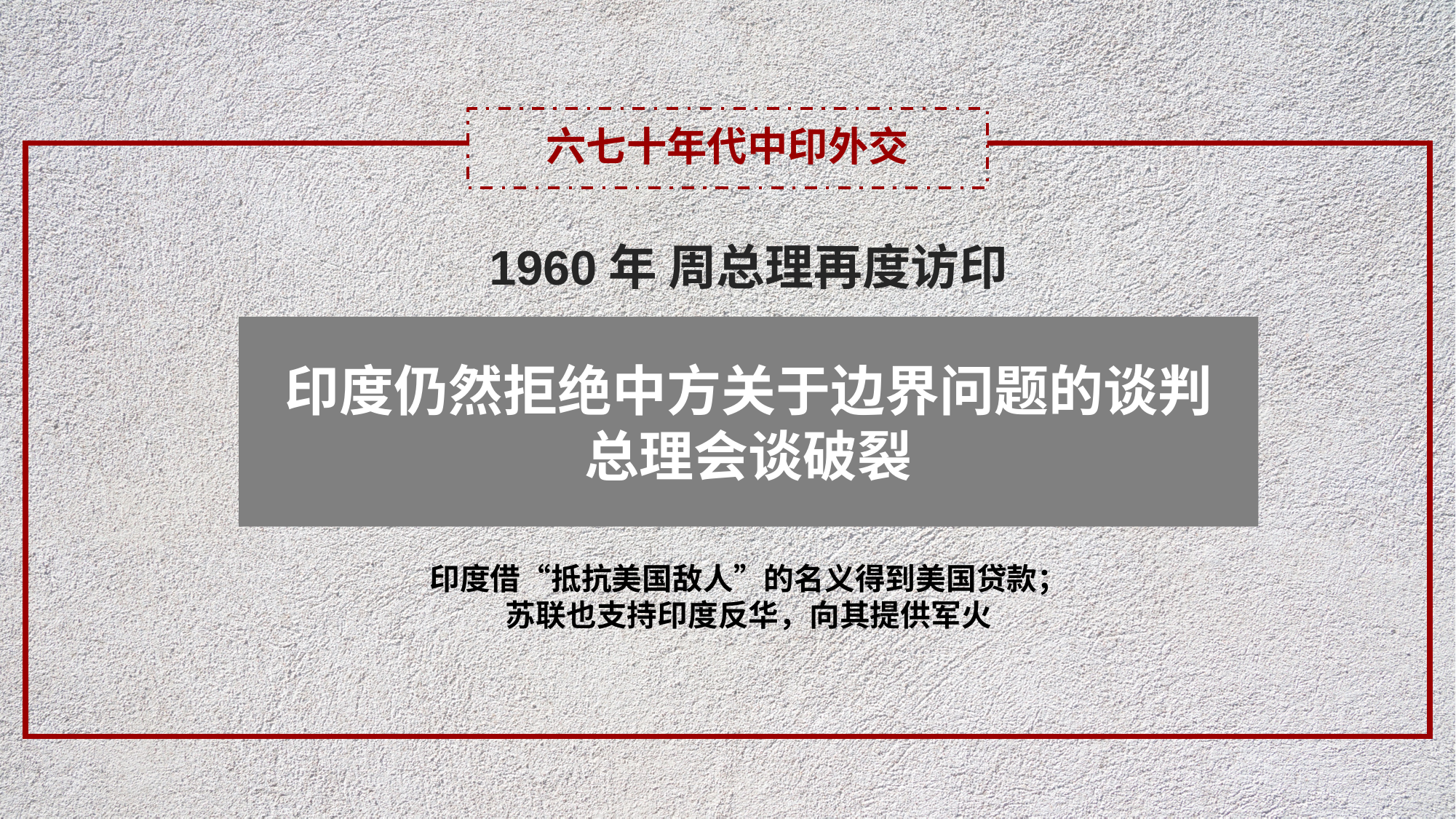

六七十年代中印外交

1960年 周总理再度访印
印度仍然拒绝中方关于边界问题的谈判
总理会谈破裂
印度借“抵抗美国敌人”的名义得到美国贷款；
苏联也支持印度反华，向其提供军火